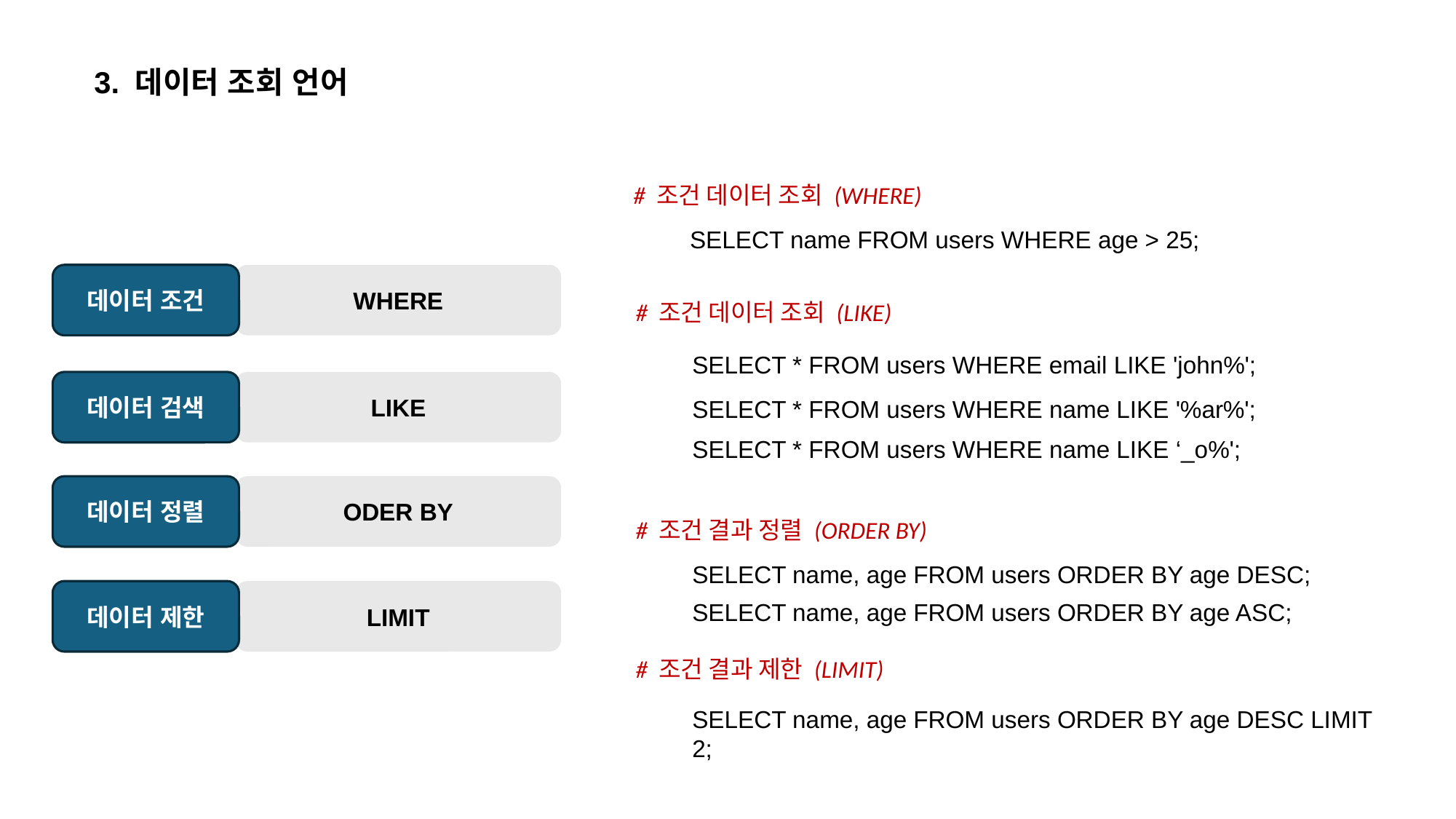

3. 데이터 조회 언어
# 조건 데이터 조회 (WHERE)
SELECT name FROM users WHERE age > 25;
데이터 조건
WHERE
# 조건 데이터 조회 (LIKE)
SELECT * FROM users WHERE email LIKE 'john%';
데이터 검색
LIKE
SELECT * FROM users WHERE name LIKE '%ar%';
SELECT * FROM users WHERE name LIKE ‘_o%';
데이터 정렬
ODER BY
# 조건 결과 정렬 (ORDER BY)
SELECT name, age FROM users ORDER BY age DESC;
데이터 제한
LIMIT
SELECT name, age FROM users ORDER BY age ASC;
# 조건 결과 제한 (LIMIT)
SELECT name, age FROM users ORDER BY age DESC LIMIT 2;